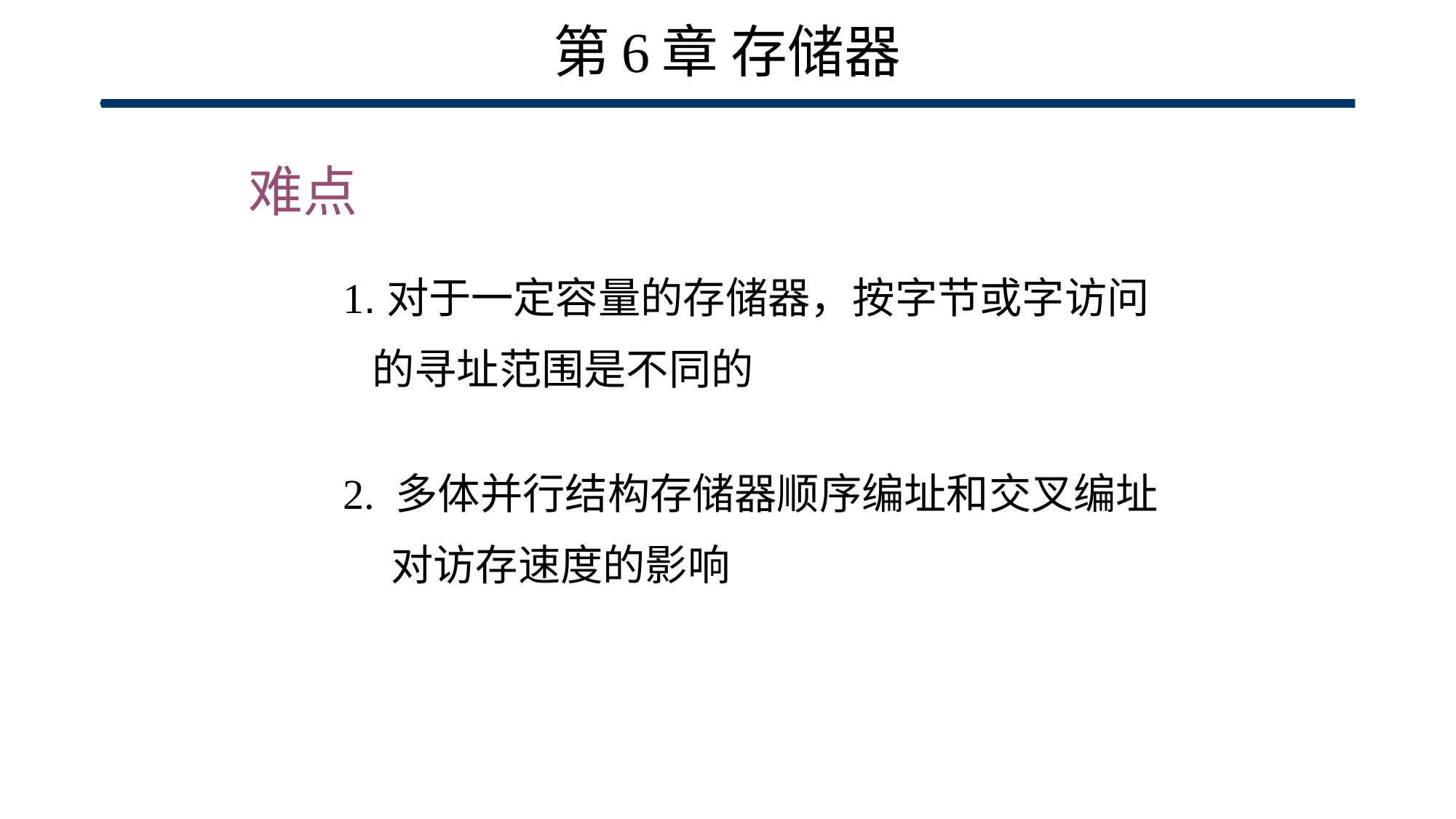

# 第6章 存储器

难点

1.对于一定容量的存储器，按字节或字访问
  的寻址范围是不同的
2. 多体并行结构存储器顺序编址和交叉编址
    对访存速度的影响